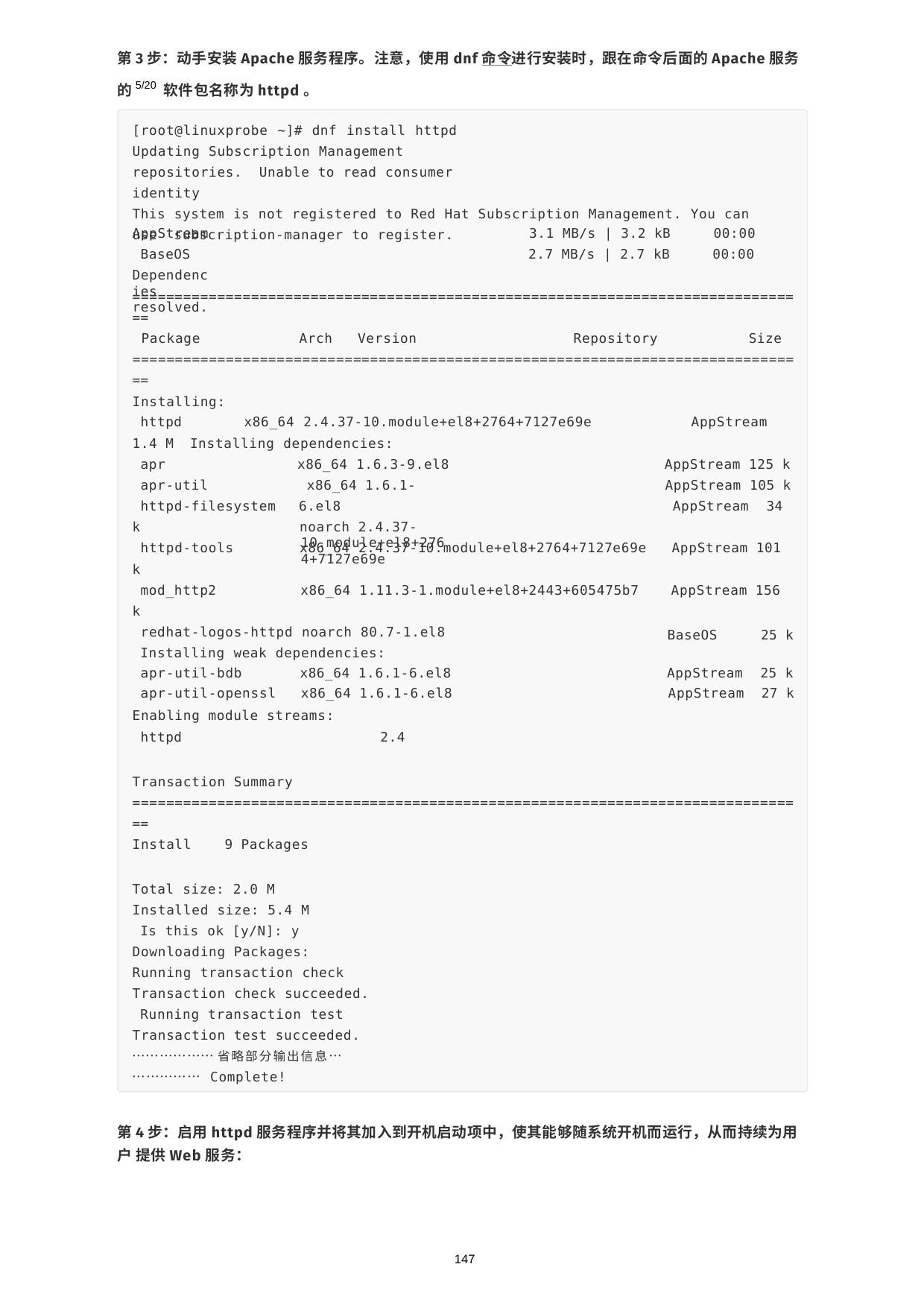

第3步：动手安装Apache服务程序。注意，使用dnf命令进行安装时，跟在命令后面的Apache服务的5/20 软件包名称为httpd。

[root@linuxprobe ~]# dnf install httpd  Updating Subscription Management repositories.  Unable to read consumer identity
This system is not registered to Red Hat Subscription Management. You can use  subscription-manager to register.

AppStream  BaseOS
Dependencies resolved.
3.1 MB/s | 3.2 kB
2.7 MB/s | 2.7 kB
00:00
00:00
==============================================================================
==
Package	Arch	Version	Repository	Size
==============================================================================
==
Installing:
httpd	x86_64 2.4.37-10.module+el8+2764+7127e69e	AppStream 1.4 M  Installing dependencies:
apr
apr-util
httpd-filesystem
x86_64 1.6.3-9.el8  x86_64 1.6.1-6.el8
noarch 2.4.37-10.module+el8+2764+7127e69e
AppStream 125 k
AppStream 105 k
AppStream	34
k
httpd-tools
x86_64 2.4.37-10.module+el8+2764+7127e69e
AppStream 101
k
mod_http2	x86_64 1.11.3-1.module+el8+2443+605475b7
AppStream 156

BaseOS	25 k
k
redhat-logos-httpd noarch 80.7-1.el8  Installing weak dependencies:
| apr-util-bdb | x86\_64 1.6.1-6.el8 | AppStream | 25 k |
| --- | --- | --- | --- |
| apr-util-openssl | x86\_64 1.6.1-6.el8 | AppStream | 27 k |
Enabling module streams:
httpd	2.4

Transaction Summary
==============================================================================
==
Install	9 Packages

Total size: 2.0 M  Installed size: 5.4 M  Is this ok [y/N]: y  Downloading Packages:
Running transaction check  Transaction check succeeded.  Running transaction test  Transaction test succeeded.
………………省略部分输出信息………………  Complete!

第4步：启用httpd服务程序并将其加入到开机启动项中，使其能够随系统开机而运行，从而持续为用户 提供Web服务：
147